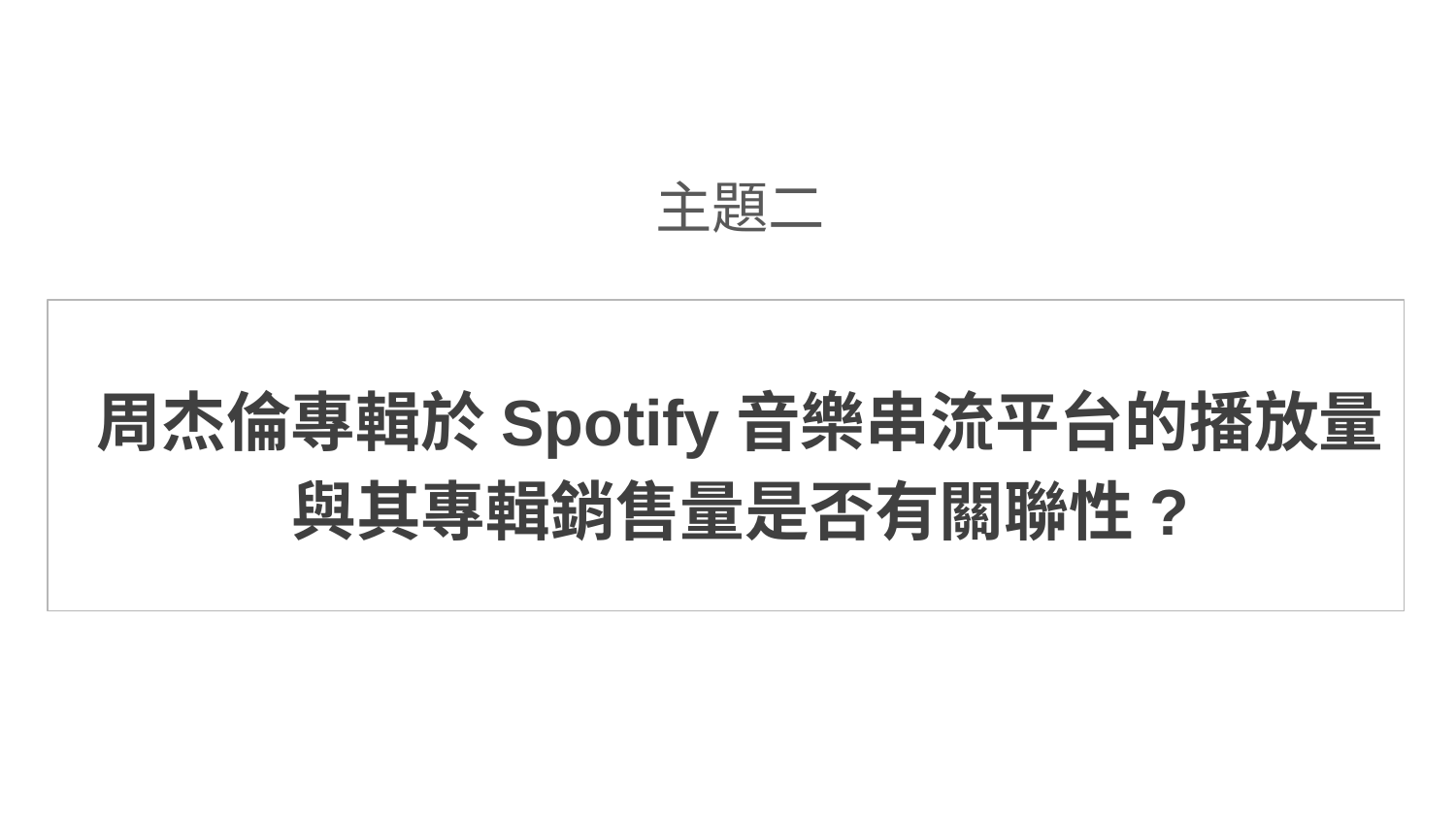

# 周杰倫專輯於Spotify音樂串流平台的播放量
與其專輯銷售量是否有關聯性?
主題二